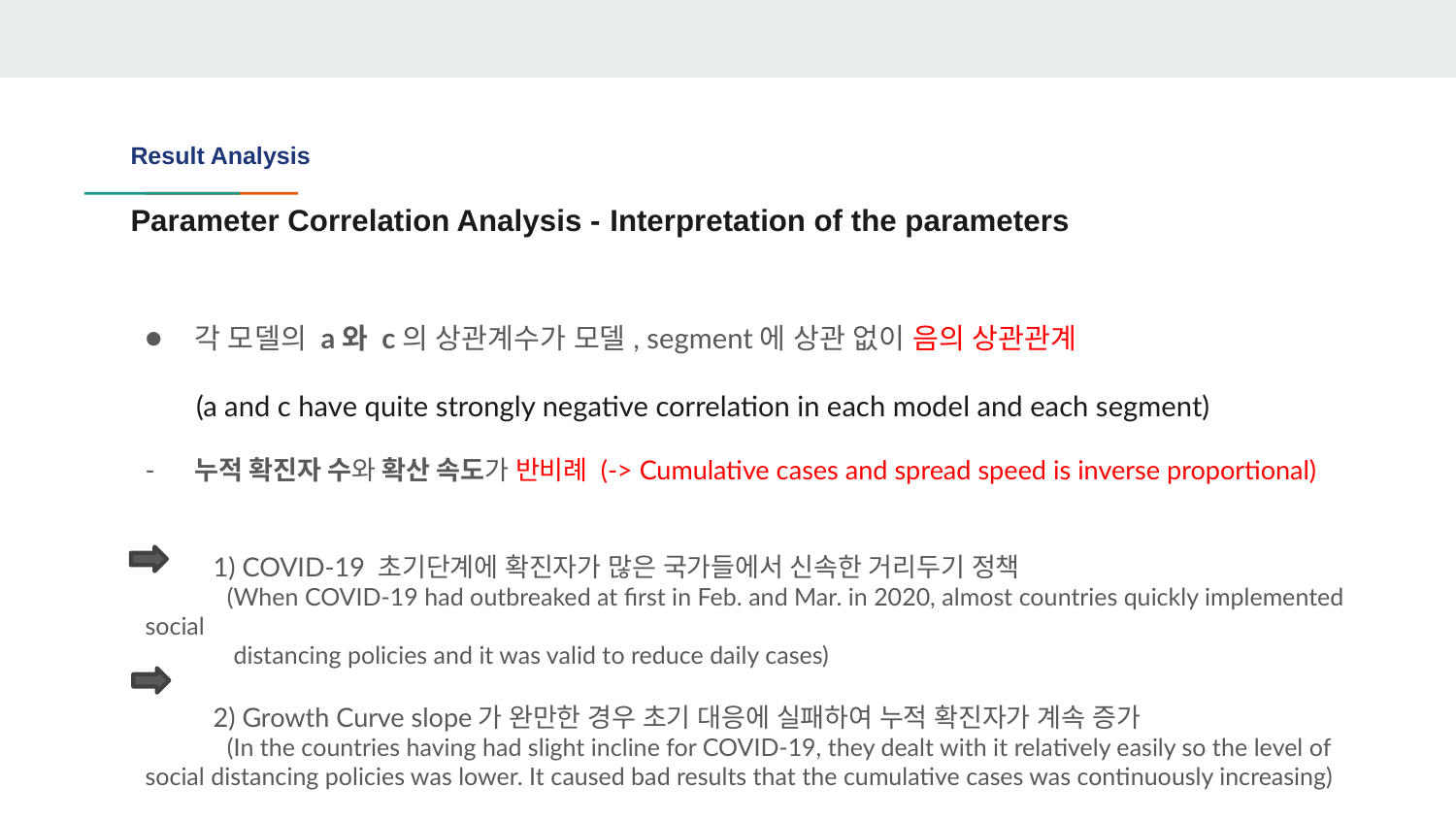

Result Analysis
# Parameter Correlation Analysis - Interpretation of the parameters
각 모델의 a와 c의 상관계수가 모델, segment에 상관 없이 음의 상관관계
       (a and c have quite strongly negative correlation in each model and each segment)
누적 확진자 수와 확산 속도가 반비례 (-> Cumulative cases and spread speed is inverse proportional)

          1) COVID-19 초기단계에 확진자가 많은 국가들에서 신속한 거리두기 정책
             (When COVID-19 had outbreaked at first in Feb. and Mar. in 2020, almost countries quickly implemented social
              distancing policies and it was valid to reduce daily cases)
          2) Growth Curve slope가 완만한 경우 초기 대응에 실패하여 누적 확진자가 계속 증가
             (In the countries having had slight incline for COVID-19, they dealt with it relatively easily so the level of social distancing policies was lower. It caused bad results that the cumulative cases was continuously increasing)